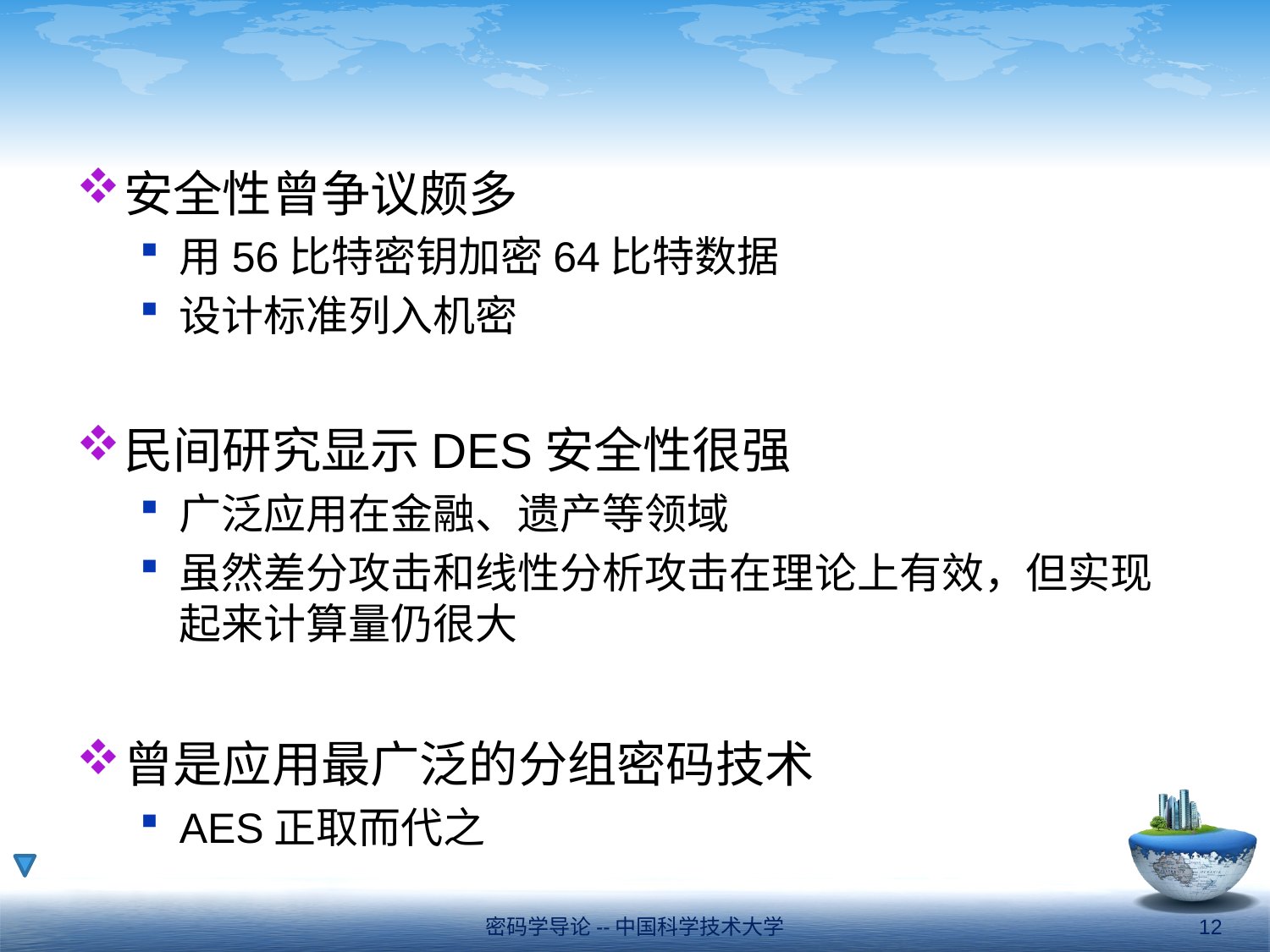

#
安全性曾争议颇多
用56比特密钥加密64比特数据
设计标准列入机密

民间研究显示DES安全性很强
广泛应用在金融、遗产等领域
虽然差分攻击和线性分析攻击在理论上有效，但实现起来计算量仍很大

曾是应用最广泛的分组密码技术
AES正取而代之

密码学导论--中国科学技术大学
12